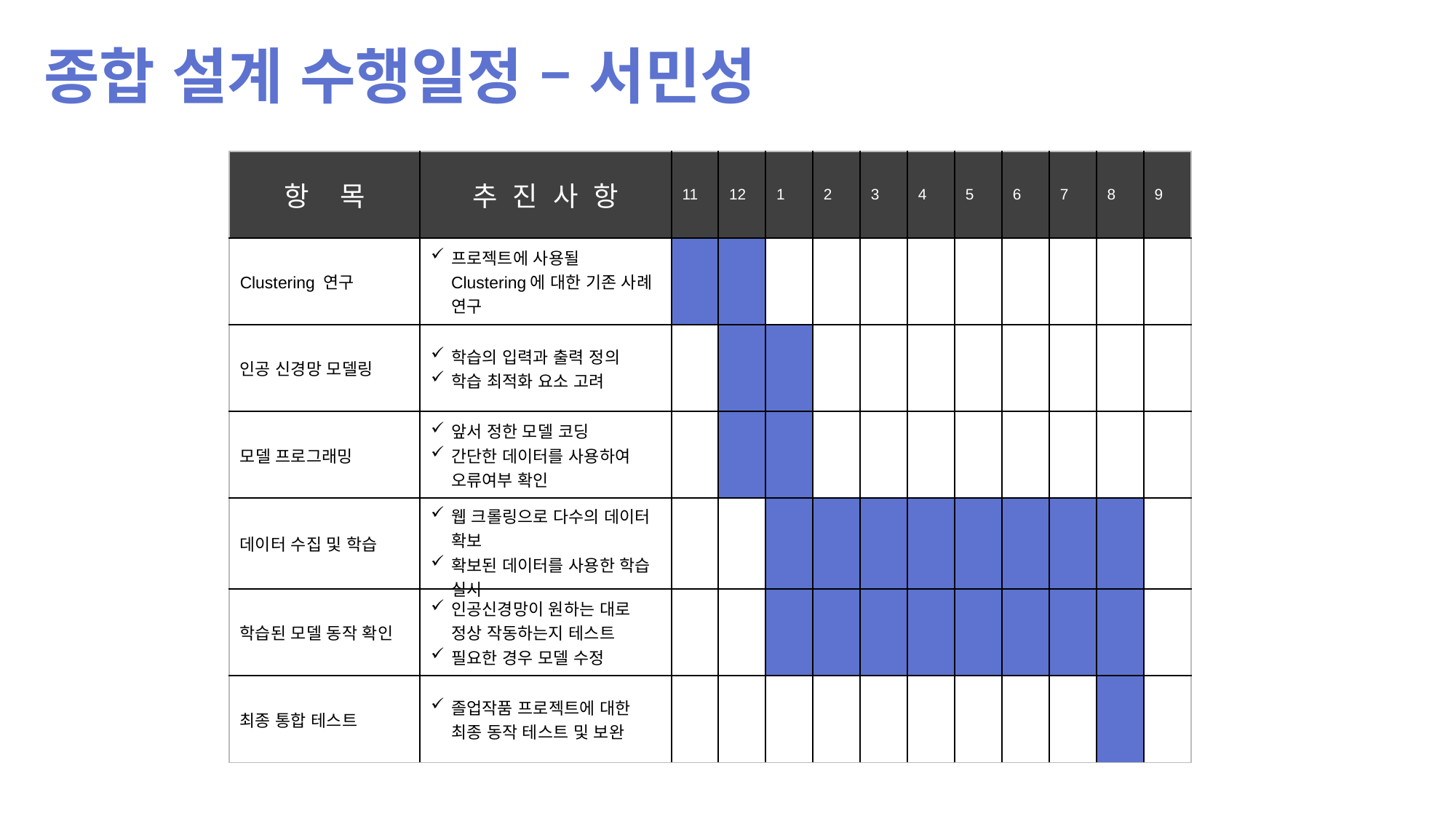

종합 설계 수행일정 – 서민성
| 항 목 | 추 진 사 항 | 11 | 12 | 1 | 2 | 3 | 4 | 5 | 6 | 7 | 8 | 9 |
| --- | --- | --- | --- | --- | --- | --- | --- | --- | --- | --- | --- | --- |
| Clustering 연구 | 프로젝트에 사용될 Clustering에 대한 기존 사례 연구 |  |  |  |  |  |  |  |  |  |  |  |
| 인공 신경망 모델링 | 학습의 입력과 출력 정의 학습 최적화 요소 고려 |  |  |  |  |  |  |  |  |  |  |  |
| 모델 프로그래밍 | 앞서 정한 모델 코딩 간단한 데이터를 사용하여 오류여부 확인 |  |  |  |  |  |  |  |  |  |  |  |
| 데이터 수집 및 학습 | 웹 크롤링으로 다수의 데이터 확보 확보된 데이터를 사용한 학습 실시 |  |  |  |  |  |  |  |  |  |  |  |
| 학습된 모델 동작 확인 | 인공신경망이 원하는 대로 정상 작동하는지 테스트 필요한 경우 모델 수정 |  |  |  |  |  |  |  |  |  |  |  |
| 최종 통합 테스트 | 졸업작품 프로젝트에 대한 최종 동작 테스트 및 보완 |  |  |  |  |  |  |  |  |  |  |  |